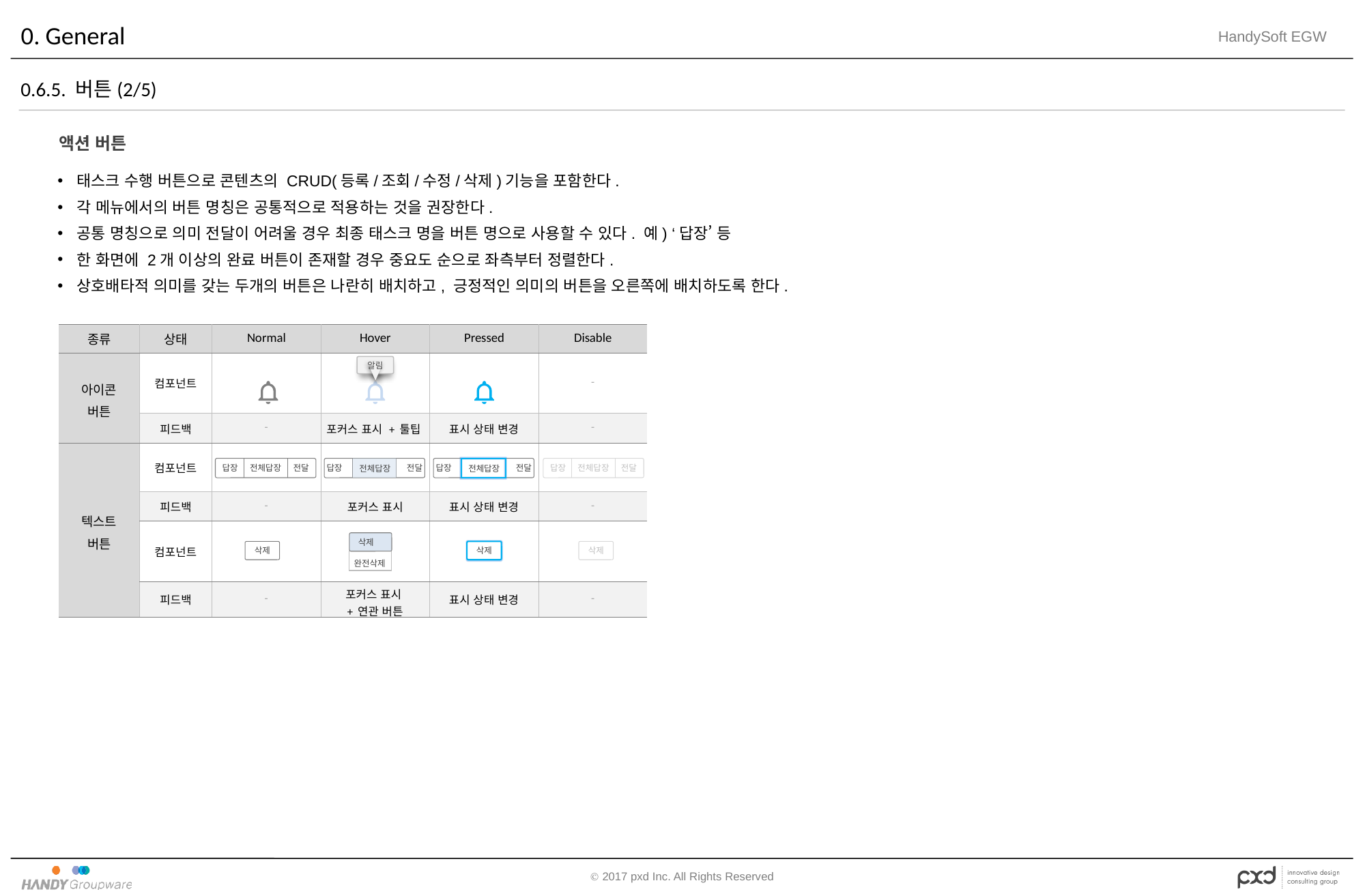

# 0. General
0.6.5. 버튼(2/5)
액션 버튼
태스크 수행 버튼으로 콘텐츠의 CRUD(등록/조회/수정/삭제)기능을 포함한다.
각 메뉴에서의 버튼 명칭은 공통적으로 적용하는 것을 권장한다.
공통 명칭으로 의미 전달이 어려울 경우 최종 태스크 명을 버튼 명으로 사용할 수 있다. 예) ‘답장’ 등
한 화면에 2개 이상의 완료 버튼이 존재할 경우 중요도 순으로 좌측부터 정렬한다.
상호배타적 의미를 갖는 두개의 버튼은 나란히 배치하고, 긍정적인 의미의 버튼을 오른쪽에 배치하도록 한다.
| 종류 | 상태 | Normal | Hover | Pressed | Disable |
| --- | --- | --- | --- | --- | --- |
| 아이콘 버튼 | 컴포넌트 |  |  |  | - |
|  | 피드백 | - | 포커스 표시 + 툴팁 | 표시 상태 변경 | - |
| 텍스트 버튼 | 컴포넌트 |  |  |  |  |
|  | 피드백 | - | 포커스 표시 | 표시 상태 변경 | - |
|  | 컴포넌트 |  |  |  |  |
|  | 피드백 | - | 포커스 표시 + 연관 버튼 | 표시 상태 변경 | - |

알림

답장     전체답장     전달
답장                           전달
전체답장

답장                           전달
전체답장

답장     전체답장     전달

 삭제

완전삭제
삭제
삭제
삭제